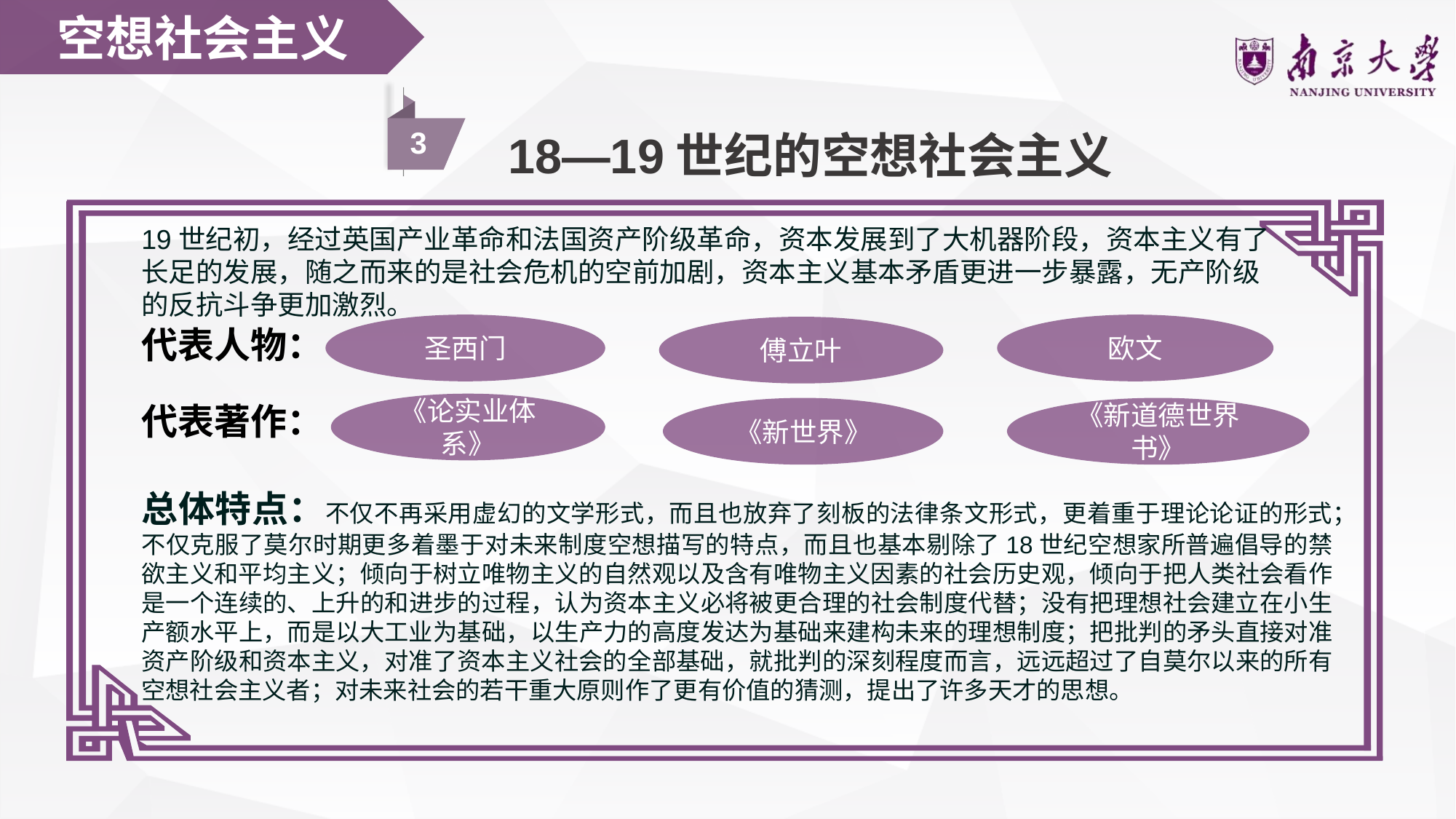

空想社会主义

3
18—19世纪的空想社会主义

19世纪初，经过英国产业革命和法国资产阶级革命，资本发展到了大机器阶段，资本主义有了长足的发展，随之而来的是社会危机的空前加剧，资本主义基本矛盾更进一步暴露，无产阶级的反抗斗争更加激烈。
圣西门
欧文
傅立叶
代表人物：

代表著作：

总体特点：不仅不再采用虚幻的文学形式，而且也放弃了刻板的法律条文形式，更着重于理论论证的形式；不仅克服了莫尔时期更多着墨于对未来制度空想描写的特点，而且也基本剔除了18世纪空想家所普遍倡导的禁欲主义和平均主义；倾向于树立唯物主义的自然观以及含有唯物主义因素的社会历史观，倾向于把人类社会看作是一个连续的、上升的和进步的过程，认为资本主义必将被更合理的社会制度代替；没有把理想社会建立在小生产额水平上，而是以大工业为基础，以生产力的高度发达为基础来建构未来的理想制度；把批判的矛头直接对准资产阶级和资本主义，对准了资本主义社会的全部基础，就批判的深刻程度而言，远远超过了自莫尔以来的所有空想社会主义者；对未来社会的若干重大原则作了更有价值的猜测，提出了许多天才的思想。
《论实业体系》
《新世界》
《新道德世界书》